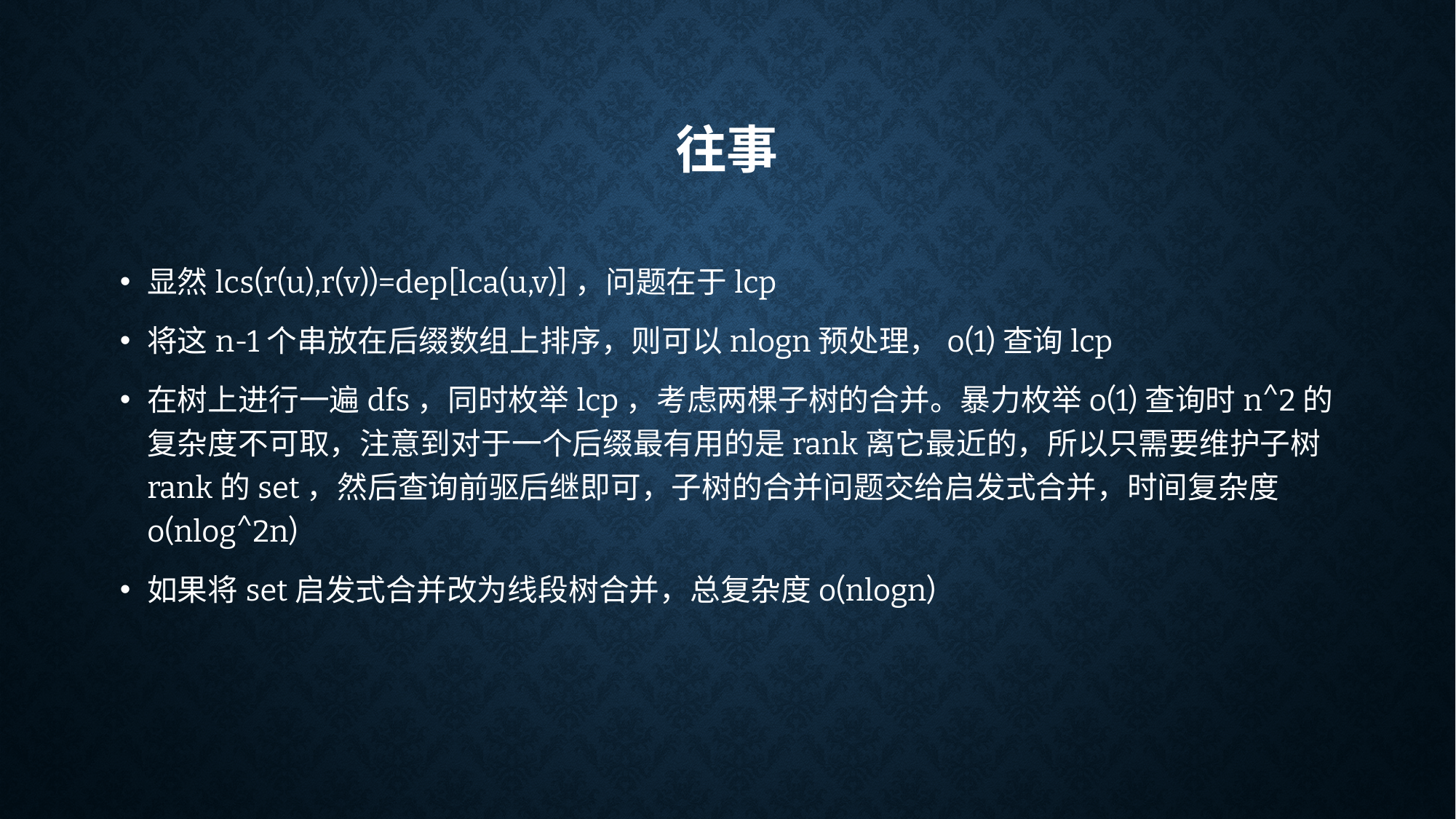

# 往事
显然lcs(r(u),r(v))=dep[lca(u,v)]，问题在于lcp
将这n-1个串放在后缀数组上排序，则可以nlogn预处理，o(1)查询lcp
在树上进行一遍dfs，同时枚举lcp，考虑两棵子树的合并。暴力枚举o(1)查询时n^2的复杂度不可取，注意到对于一个后缀最有用的是rank离它最近的，所以只需要维护子树rank的set，然后查询前驱后继即可，子树的合并问题交给启发式合并，时间复杂度o(nlog^2n)
如果将set启发式合并改为线段树合并，总复杂度o(nlogn)